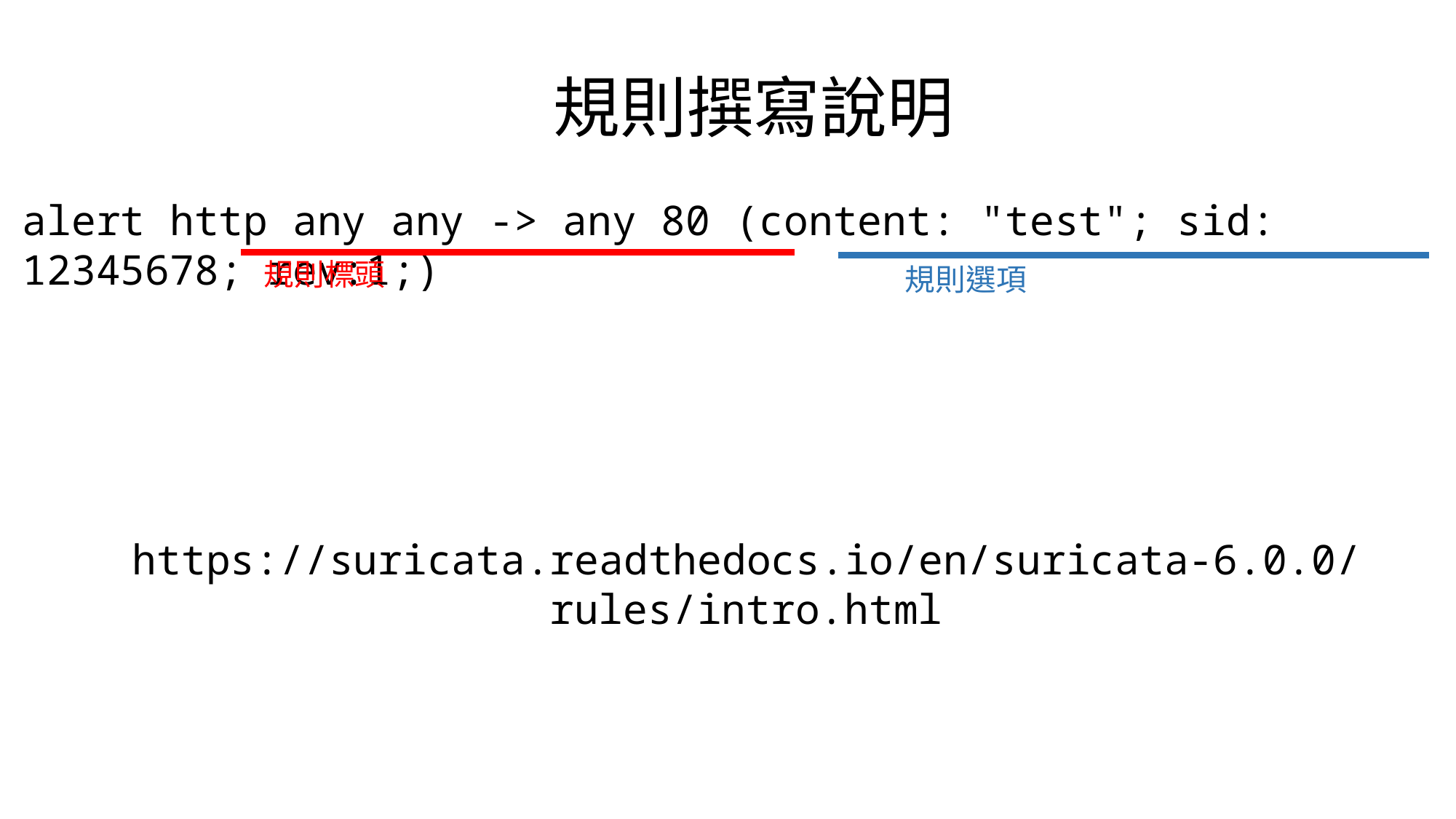

規則撰寫說明
alert http any any -> any 80 (content: "test"; sid: 12345678; rev:1;)
規則標頭
規則選項
https://suricata.readthedocs.io/en/suricata-6.0.0/rules/intro.html